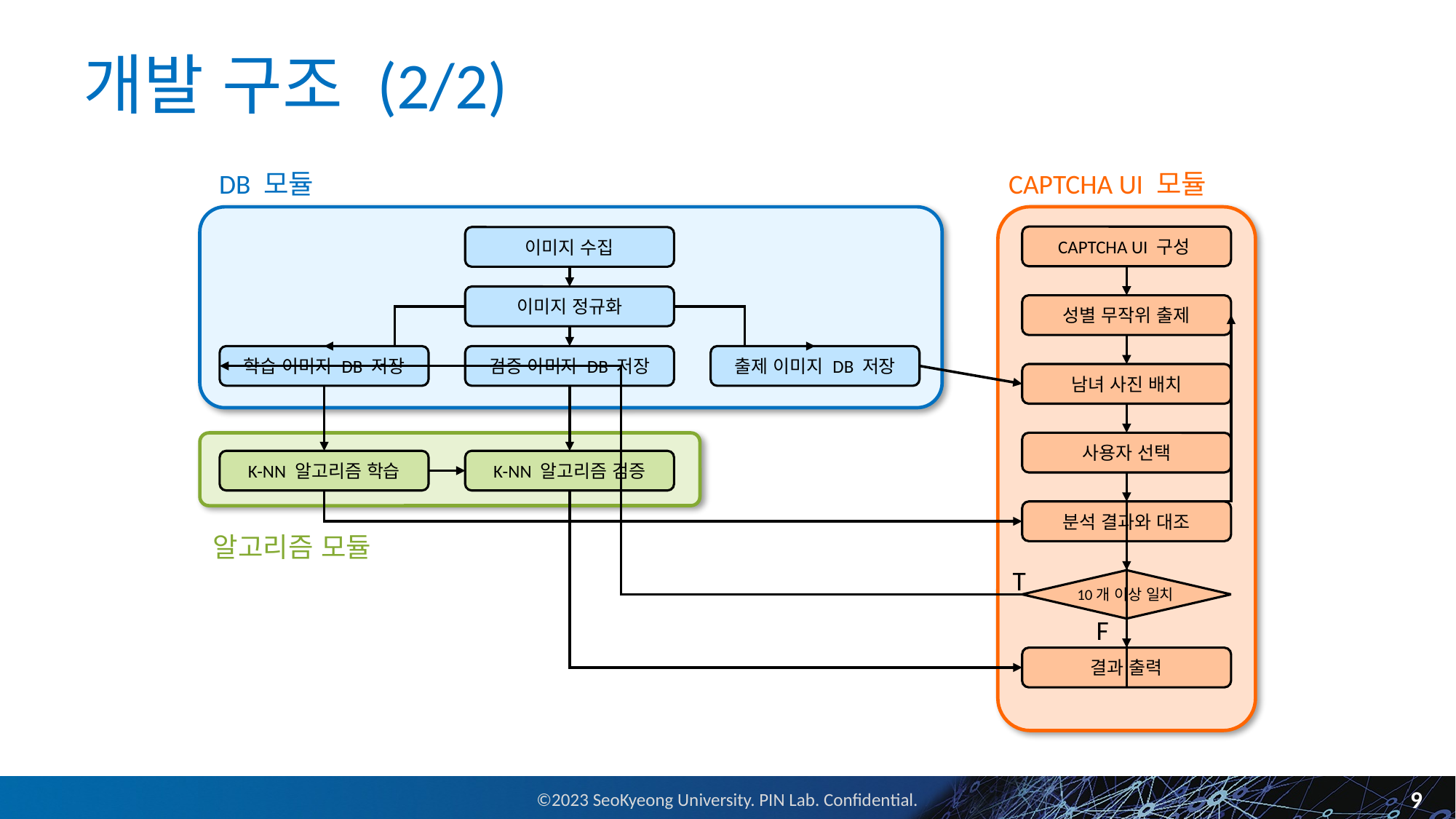

# 개발 구조 (2/2)
DB 모듈
CAPTCHA UI 모듈

CAPTCHA UI 구성
이미지 수집
이미지 정규화
성별 무작위 출제
검증 이미지 DB 저장
학습 이미지 DB 저장
출제 이미지 DB 저장
남녀 사진 배치
사용자 선택

K-NN 알고리즘 학습
K-NN 알고리즘 검증
분석 결과와 대조

10개 이상 일치
결과 출력
알고리즘 모듈
T
F
9